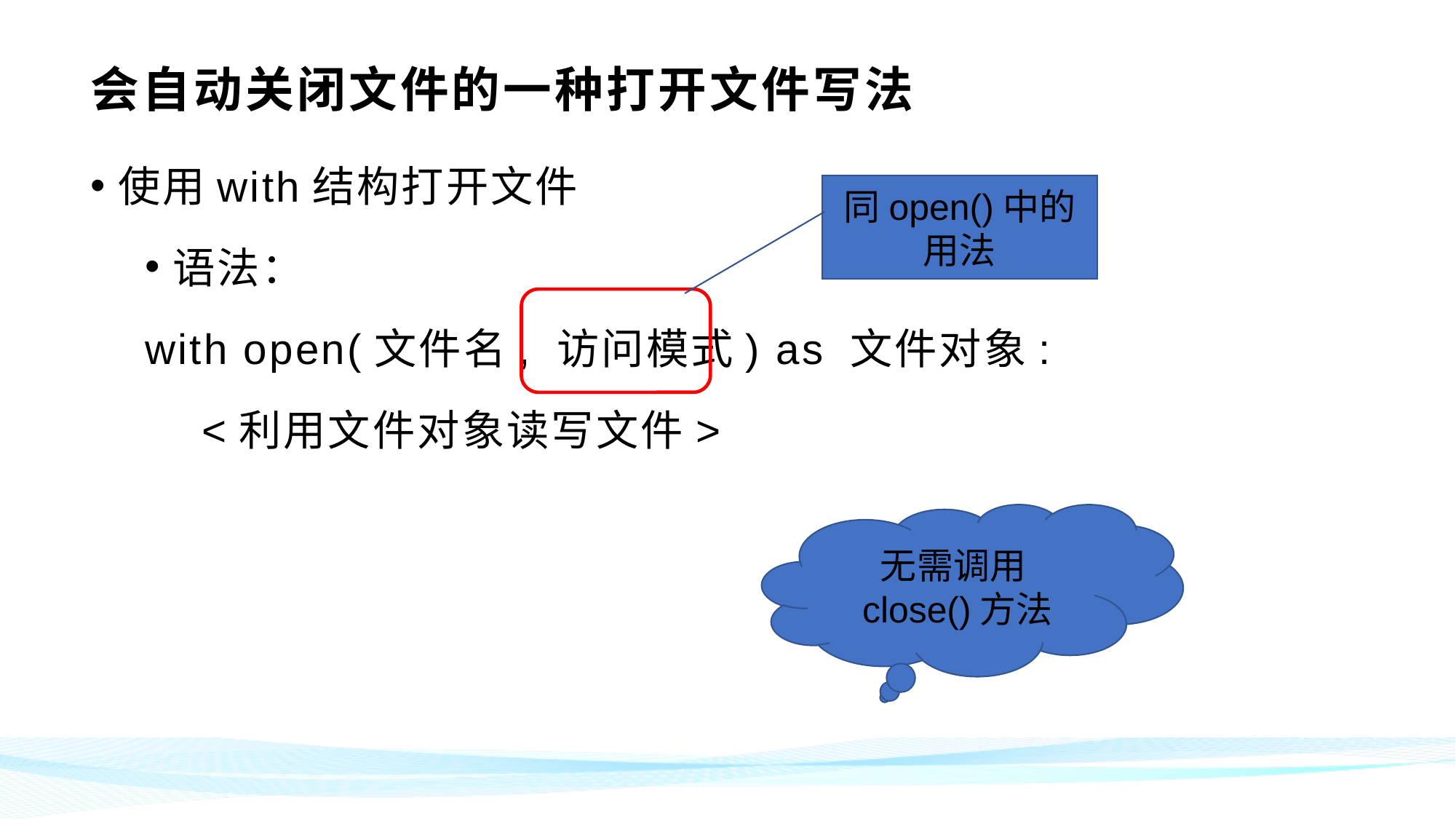

# 会自动关闭文件的一种打开文件写法
使用with结构打开文件
语法：
with open(文件名, 访问模式) as 文件对象:
    <利用文件对象读写文件>
同open()中的用法

无需调用close()方法